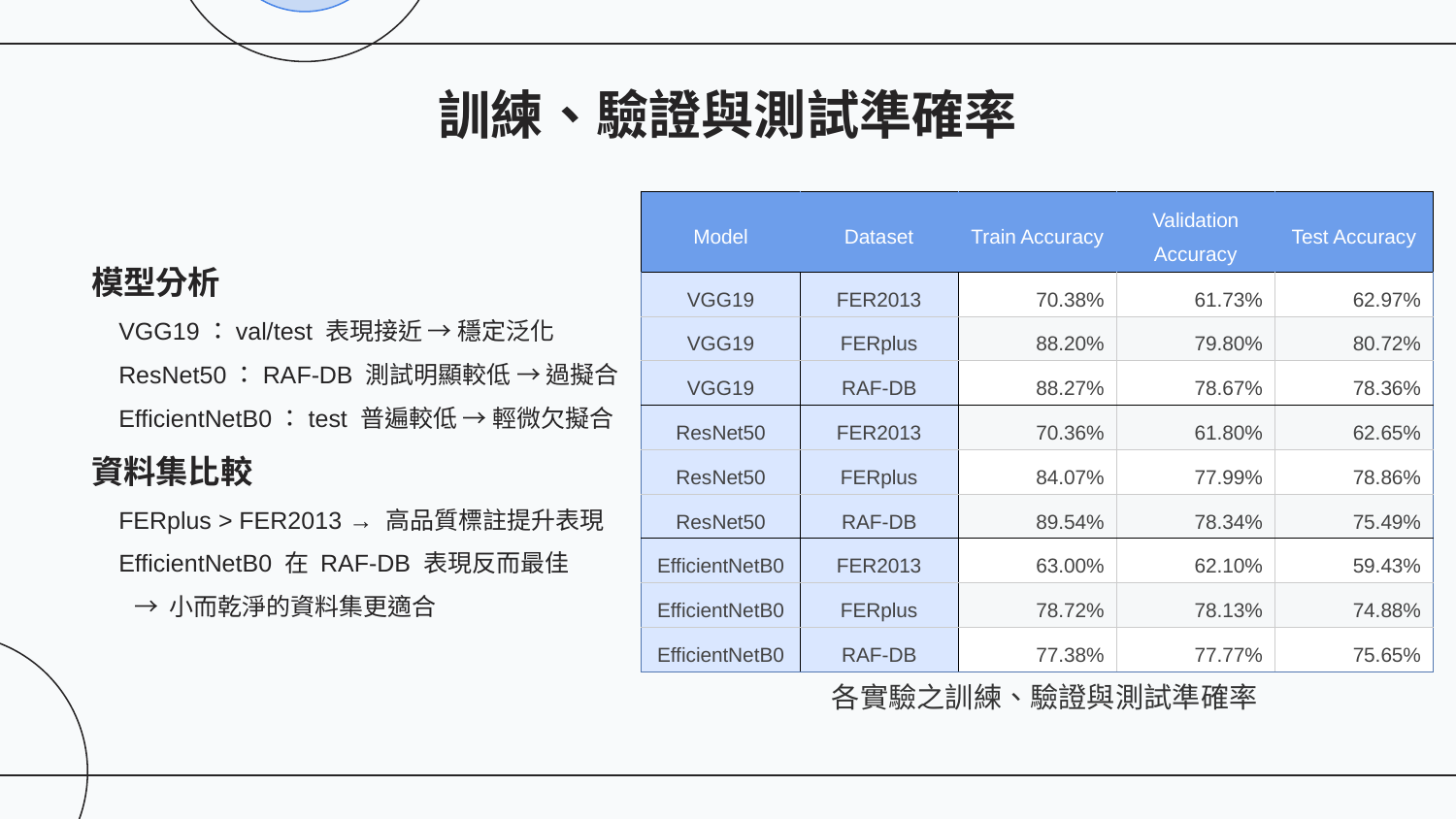

# 訓練、驗證與測試準確率
| Model | Dataset | Train Accuracy | Validation Accuracy | Test Accuracy |
| --- | --- | --- | --- | --- |
| VGG19 | FER2013 | 70.38% | 61.73% | 62.97% |
| VGG19 | FERplus | 88.20% | 79.80% | 80.72% |
| VGG19 | RAF-DB | 88.27% | 78.67% | 78.36% |
| ResNet50 | FER2013 | 70.36% | 61.80% | 62.65% |
| ResNet50 | FERplus | 84.07% | 77.99% | 78.86% |
| ResNet50 | RAF-DB | 89.54% | 78.34% | 75.49% |
| EfficientNetB0 | FER2013 | 63.00% | 62.10% | 59.43% |
| EfficientNetB0 | FERplus | 78.72% | 78.13% | 74.88% |
| EfficientNetB0 | RAF-DB | 77.38% | 77.77% | 75.65% |
模型分析
    VGG19：val/test 表現接近 → 穩定泛化
    ResNet50：RAF-DB 測試明顯較低 → 過擬合
    EfficientNetB0：test 普遍較低 → 輕微欠擬合
資料集比較
    FERplus > FER2013 → 高品質標註提升表現
    EfficientNetB0 在 RAF-DB 表現反而最佳
        → 小而乾淨的資料集更適合

 各實驗之訓練、驗證與測試準確率